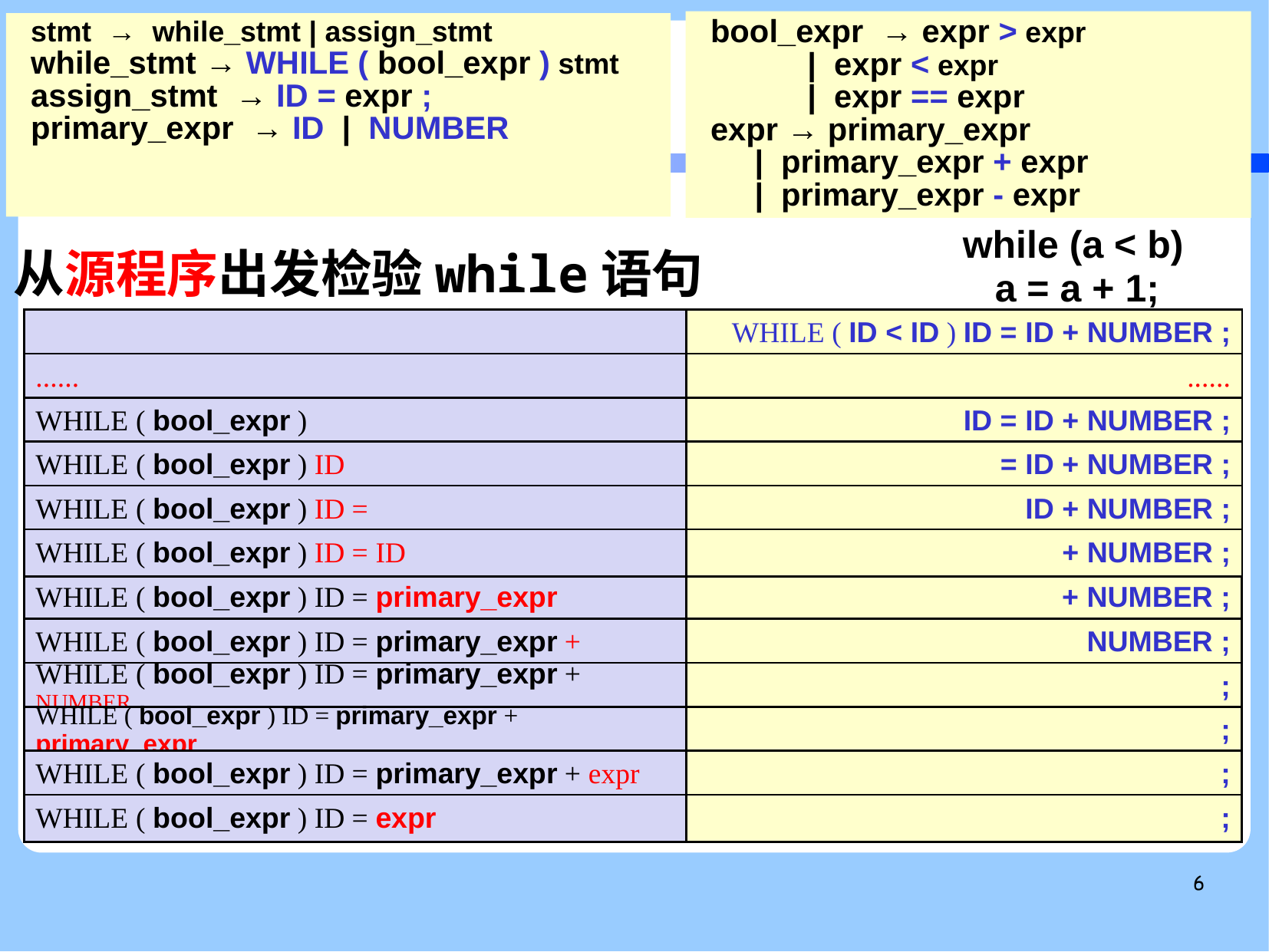

bool_expr  → expr > expr
           |  expr < expr
           |  expr == expr
expr → primary_expr
     |  primary_expr + expr
     |  primary_expr - expr
stmt  →  while_stmt | assign_stmt
while_stmt → WHILE ( bool_expr ) stmt
assign_stmt  → ID = expr ;
primary_expr  → ID  |  NUMBER

语法分析
while (a < b)
   a = a + 1;

从源程序出发检验while语句

WHILE ( ID < ID ) ID = ID + NUMBER ;
......
......
WHILE ( bool_expr )
 ID = ID + NUMBER ;
WHILE ( bool_expr ) ID
 = ID + NUMBER ;
WHILE ( bool_expr ) ID =
 ID + NUMBER ;
WHILE ( bool_expr ) ID = ID
+ NUMBER ;
WHILE ( bool_expr ) ID = primary_expr
+ NUMBER ;
WHILE ( bool_expr ) ID = primary_expr +
 NUMBER ;
WHILE ( bool_expr ) ID = primary_expr + NUMBER
 ;
WHILE ( bool_expr ) ID = primary_expr + primary_expr
;
WHILE ( bool_expr ) ID = primary_expr + expr
;
WHILE ( bool_expr ) ID = expr
;

6